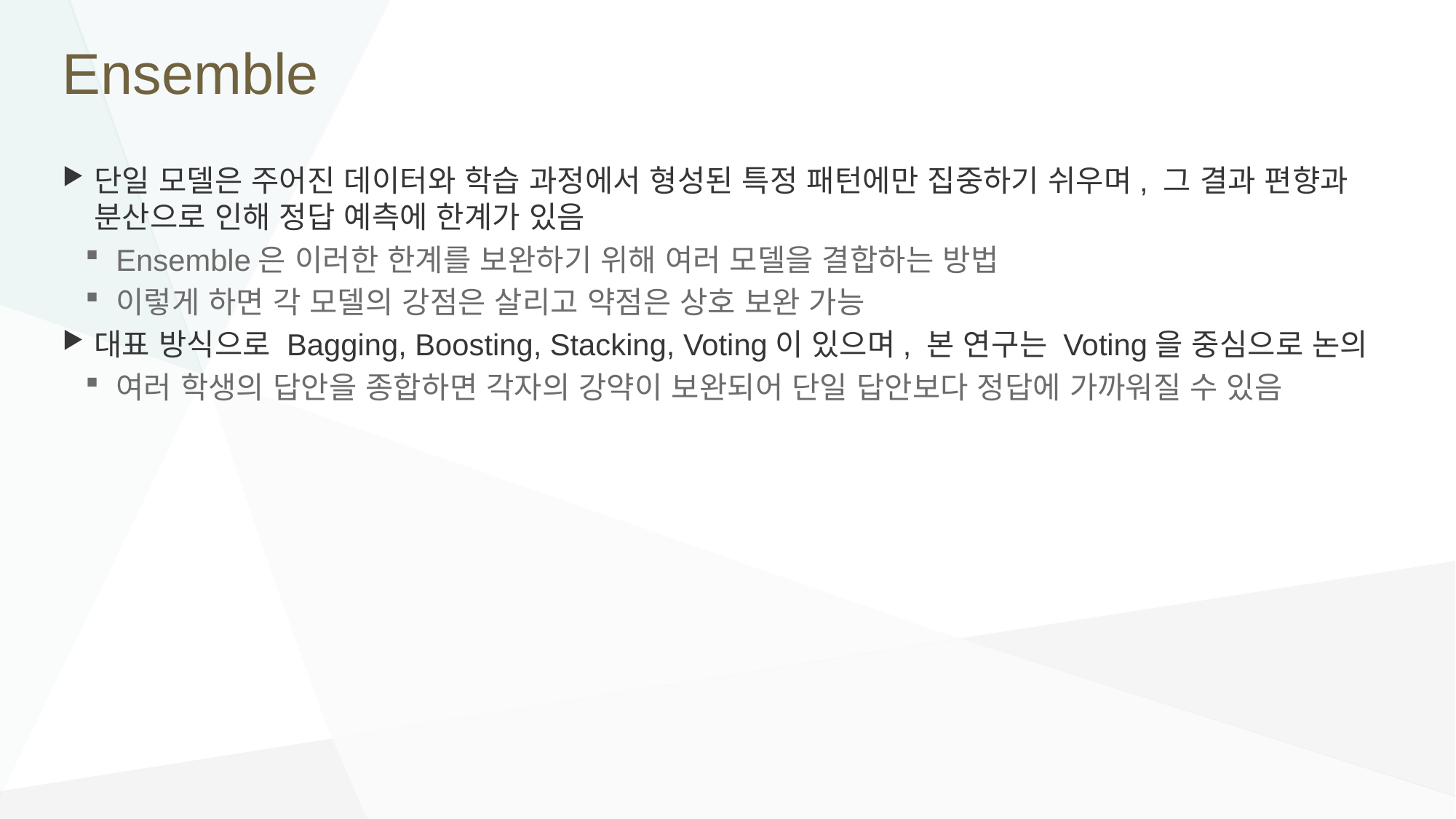

# Ensemble
단일 모델은 주어진 데이터와 학습 과정에서 형성된 특정 패턴에만 집중하기 쉬우며, 그 결과 편향과 분산으로 인해 정답 예측에 한계가 있음
Ensemble은 이러한 한계를 보완하기 위해 여러 모델을 결합하는 방법
이렇게 하면 각 모델의 강점은 살리고 약점은 상호 보완 가능
대표 방식으로 Bagging, Boosting, Stacking, Voting이 있으며, 본 연구는 Voting을 중심으로 논의
여러 학생의 답안을 종합하면 각자의 강약이 보완되어 단일 답안보다 정답에 가까워질 수 있음